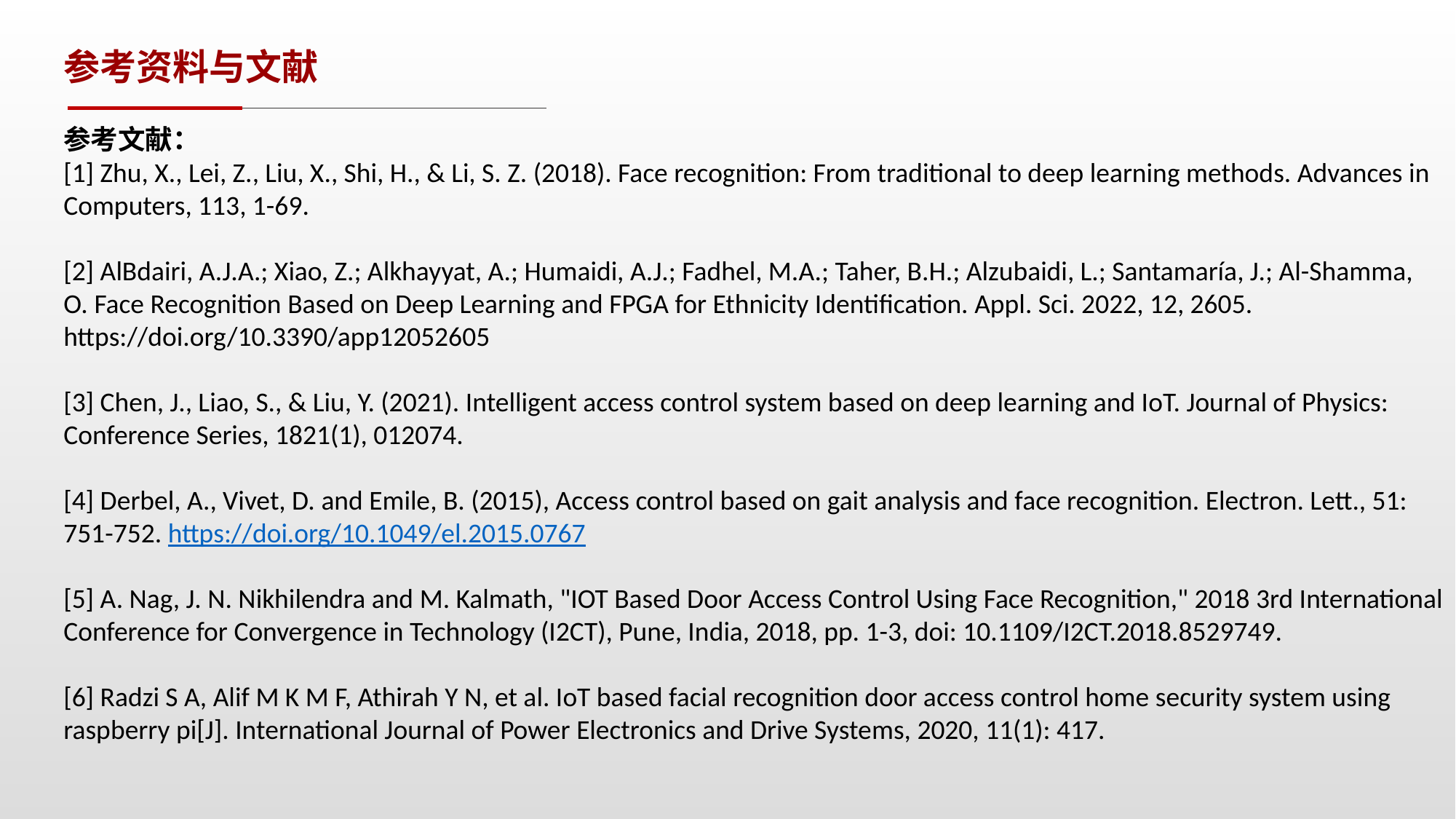

参考资料与文献
参考文献：
[1] Zhu, X., Lei, Z., Liu, X., Shi, H., & Li, S. Z. (2018). Face recognition: From traditional to deep learning methods. Advances in Computers, 113, 1-69.

[2] AlBdairi, A.J.A.; Xiao, Z.; Alkhayyat, A.; Humaidi, A.J.; Fadhel, M.A.; Taher, B.H.; Alzubaidi, L.; Santamaría, J.; Al-Shamma, O. Face Recognition Based on Deep Learning and FPGA for Ethnicity Identification. Appl. Sci. 2022, 12, 2605. https://doi.org/10.3390/app12052605

[3] Chen, J., Liao, S., & Liu, Y. (2021). Intelligent access control system based on deep learning and IoT. Journal of Physics: Conference Series, 1821(1), 012074.

[4] Derbel, A., Vivet, D. and Emile, B. (2015), Access control based on gait analysis and face recognition. Electron. Lett., 51: 751-752. https://doi.org/10.1049/el.2015.0767

[5] A. Nag, J. N. Nikhilendra and M. Kalmath, "IOT Based Door Access Control Using Face Recognition," 2018 3rd International Conference for Convergence in Technology (I2CT), Pune, India, 2018, pp. 1-3, doi: 10.1109/I2CT.2018.8529749.

[6] Radzi S A, Alif M K M F, Athirah Y N, et al. IoT based facial recognition door access control home security system using raspberry pi[J]. International Journal of Power Electronics and Drive Systems, 2020, 11(1): 417.